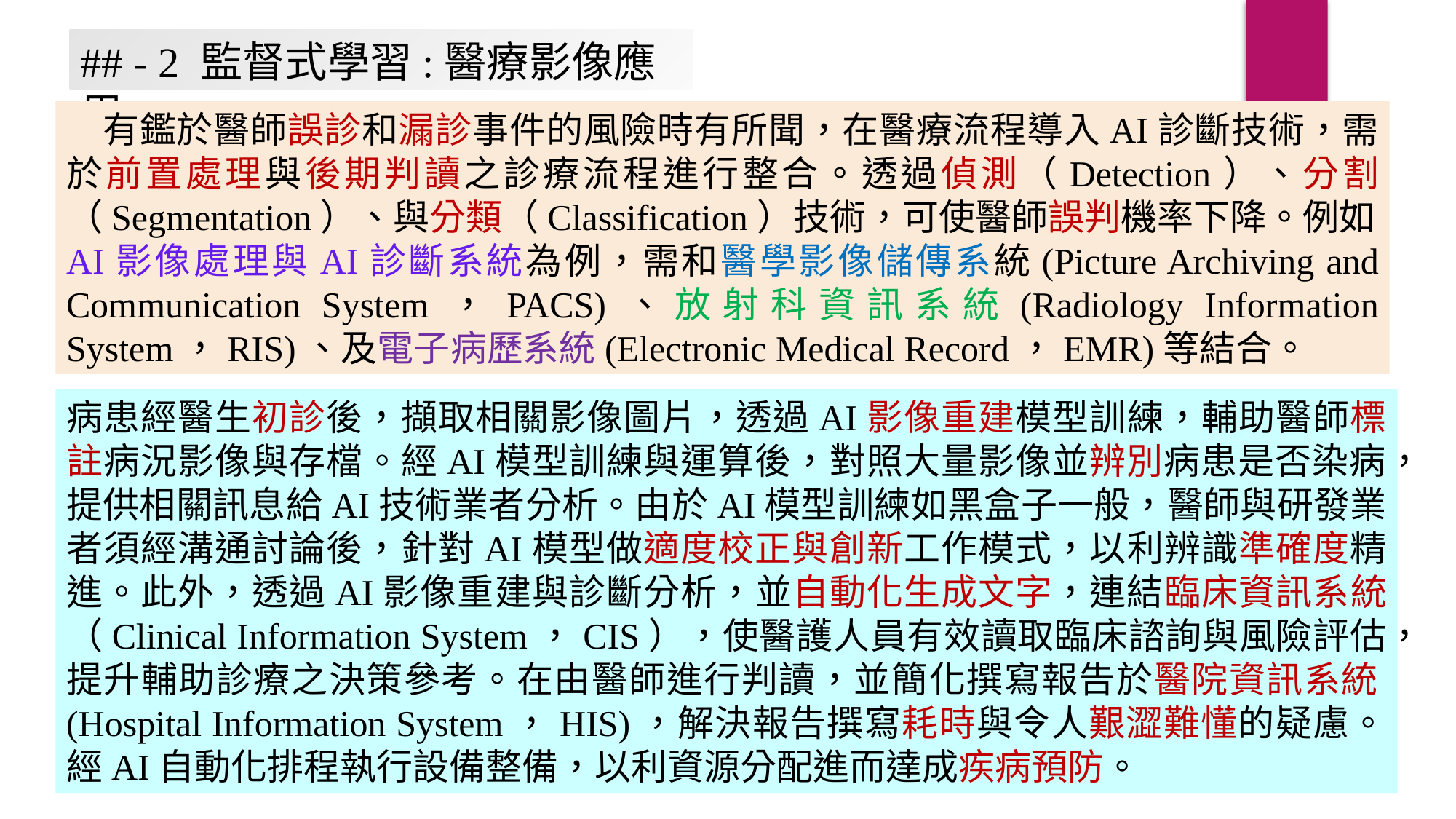

## - 2 監督式學習:醫療影像應用
有鑑於醫師誤診和漏診事件的風險時有所聞，在醫療流程導入AI診斷技術，需於前置處理與後期判讀之診療流程進行整合。透過偵測（Detection）、分割（Segmentation）、與分類（Classification）技術，可使醫師誤判機率下降。例如AI影像處理與AI診斷系統為例，需和醫學影像儲傳系統(Picture Archiving and Communication System，PACS)、放射科資訊系統(Radiology Information System，RIS)、及電子病歷系統(Electronic Medical Record，EMR)等結合。
病患經醫生初診後，擷取相關影像圖片，透過AI影像重建模型訓練，輔助醫師標註病況影像與存檔。經AI模型訓練與運算後，對照大量影像並辨別病患是否染病，提供相關訊息給AI技術業者分析。由於AI模型訓練如黑盒子一般，醫師與研發業者須經溝通討論後，針對AI模型做適度校正與創新工作模式，以利辨識準確度精進。此外，透過AI影像重建與診斷分析，並自動化生成文字，連結臨床資訊系統（Clinical Information System，CIS），使醫護人員有效讀取臨床諮詢與風險評估，提升輔助診療之決策參考。在由醫師進行判讀，並簡化撰寫報告於醫院資訊系統(Hospital Information System，HIS)，解決報告撰寫耗時與令人艱澀難懂的疑慮。經AI自動化排程執行設備整備，以利資源分配進而達成疾病預防。